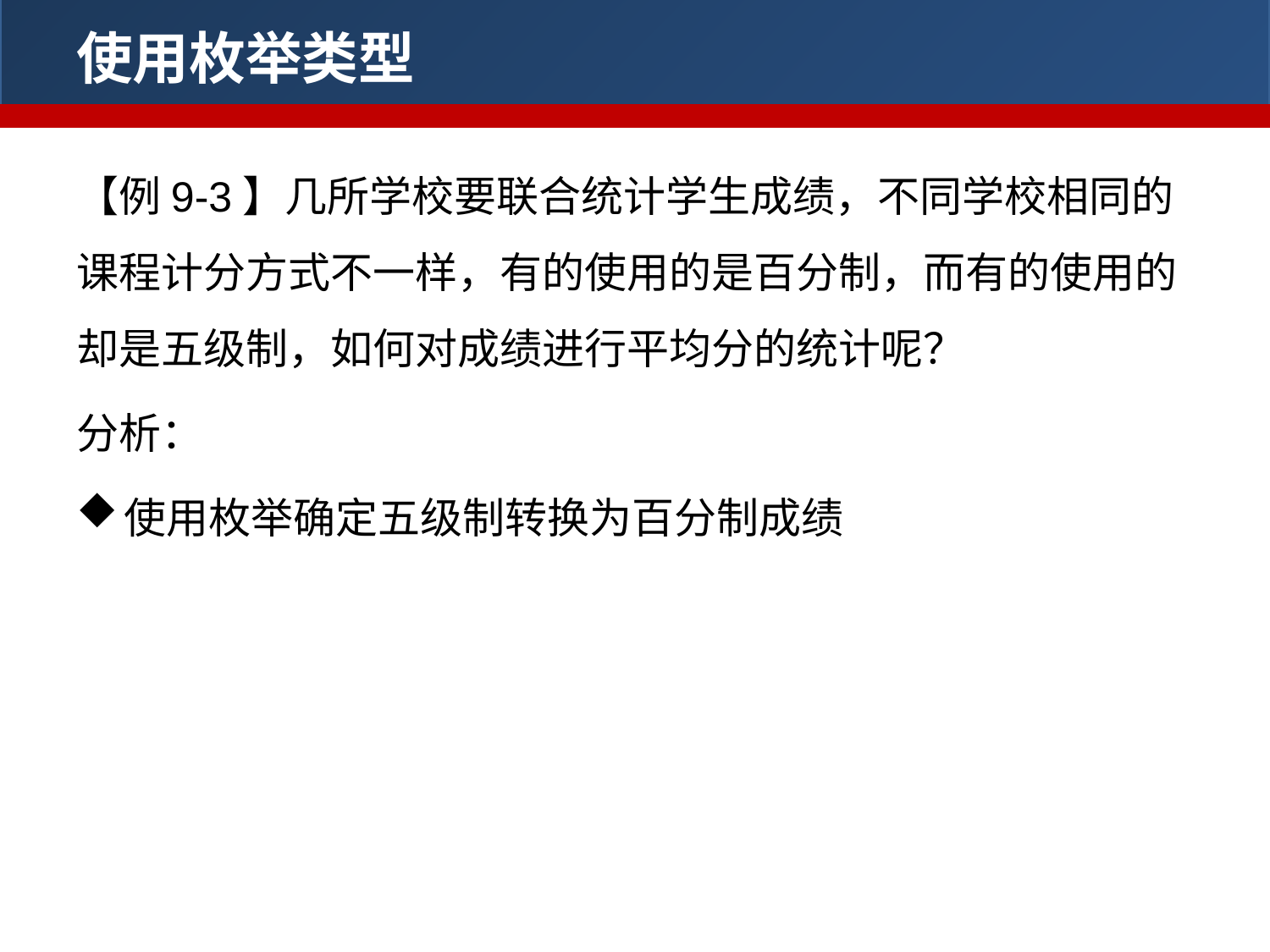

使用枚举类型
【例9-3】几所学校要联合统计学生成绩，不同学校相同的课程计分方式不一样，有的使用的是百分制，而有的使用的却是五级制，如何对成绩进行平均分的统计呢？
分析：
使用枚举确定五级制转换为百分制成绩